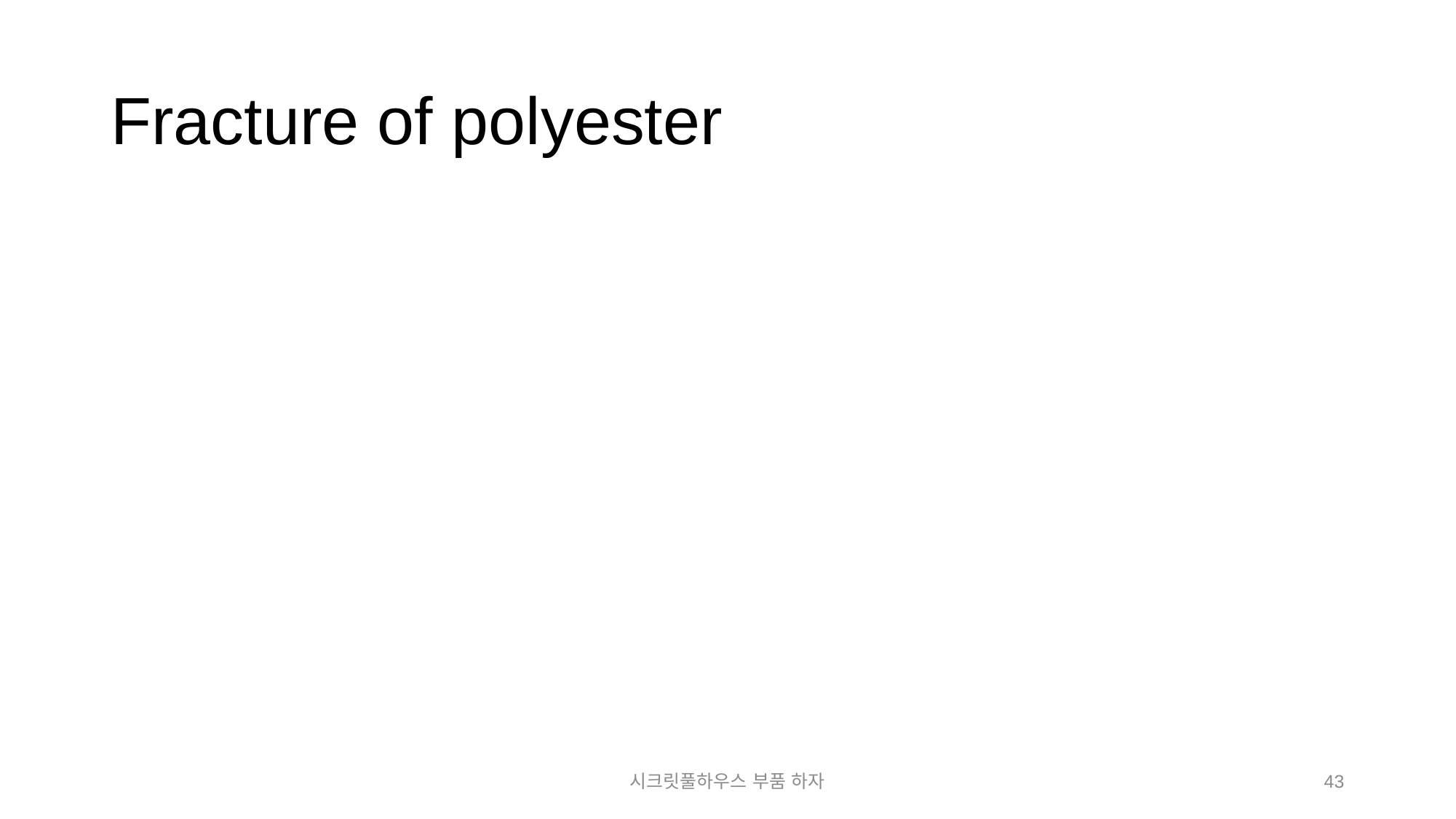

# Fracture of polyester

시크릿풀하우스 부품 하자
43